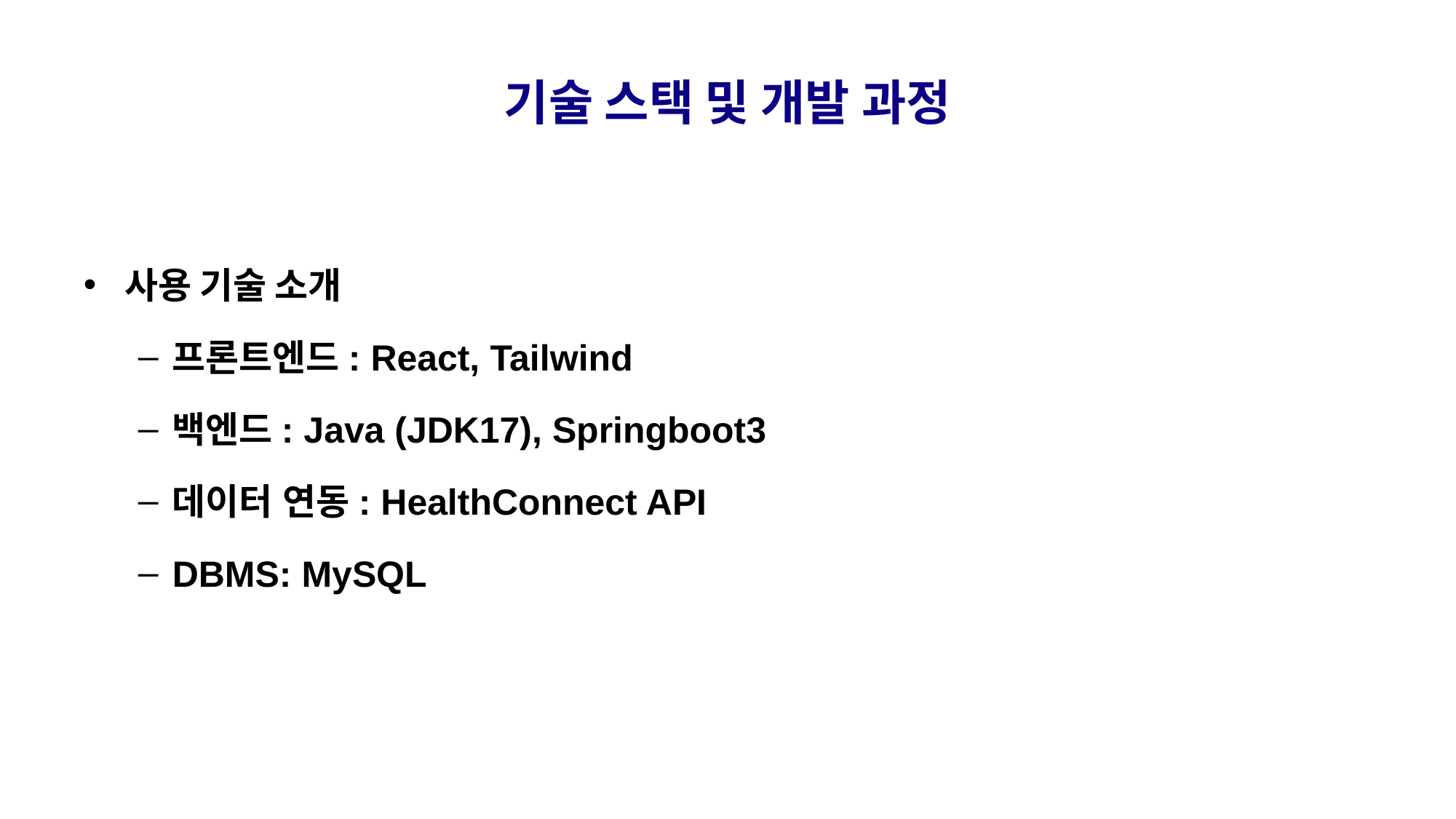

# 기술 스택 및 개발 과정

사용 기술 소개
프론트엔드: React, Tailwind
백엔드: Java (JDK17), Springboot3
데이터 연동: HealthConnect API
DBMS: MySQL